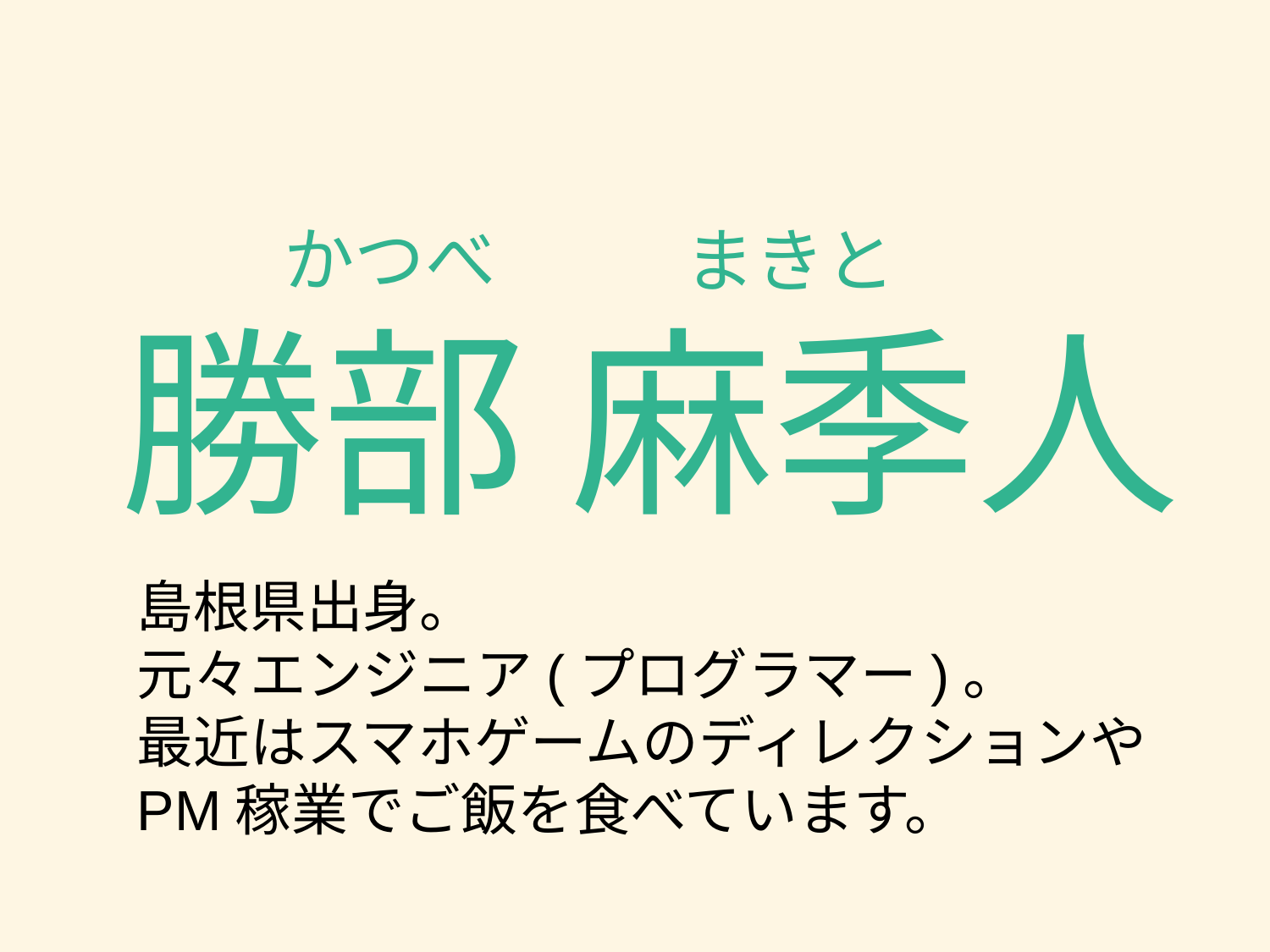

かつべ
まきと
勝部 麻季人
島根県出身。
元々エンジニア(プログラマー)。
最近はスマホゲームのディレクションやPM稼業でご飯を食べています。